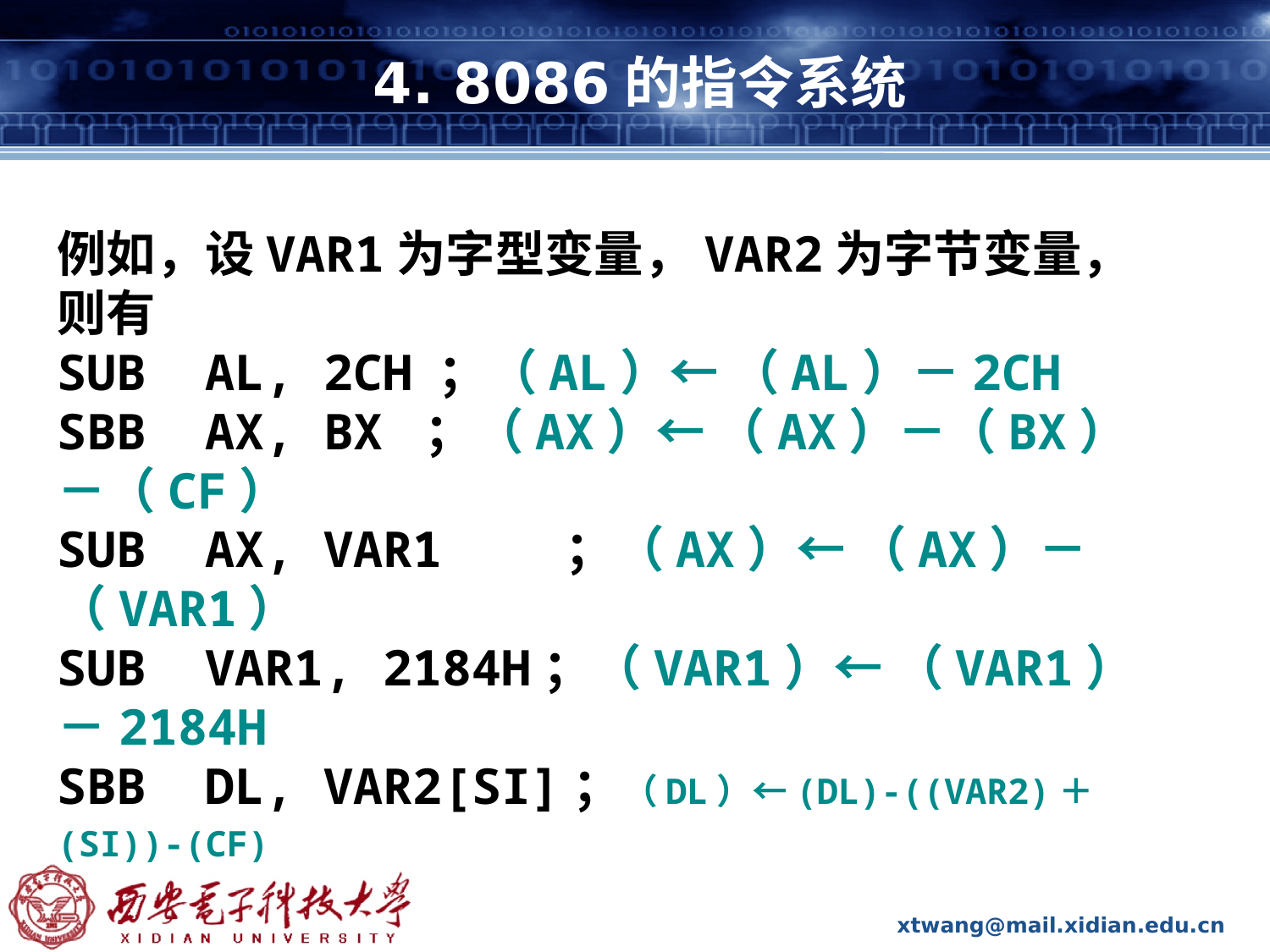

# 4. 8086的指令系统
例如，设VAR1为字型变量，VAR2为字节变量，则有
SUB  AL, 2CH	；（AL）← （AL）－2CH
SBB  AX, BX ；（AX）← （AX）－（BX）－（CF）
SUB  AX, VAR1	；（AX）← （AX）－（VAR1）
SUB  VAR1, 2184H；（VAR1）← （VAR1）－2184H
SBB  DL, VAR2[SI]；（DL）←(DL)-((VAR2)＋(SI))-(CF)